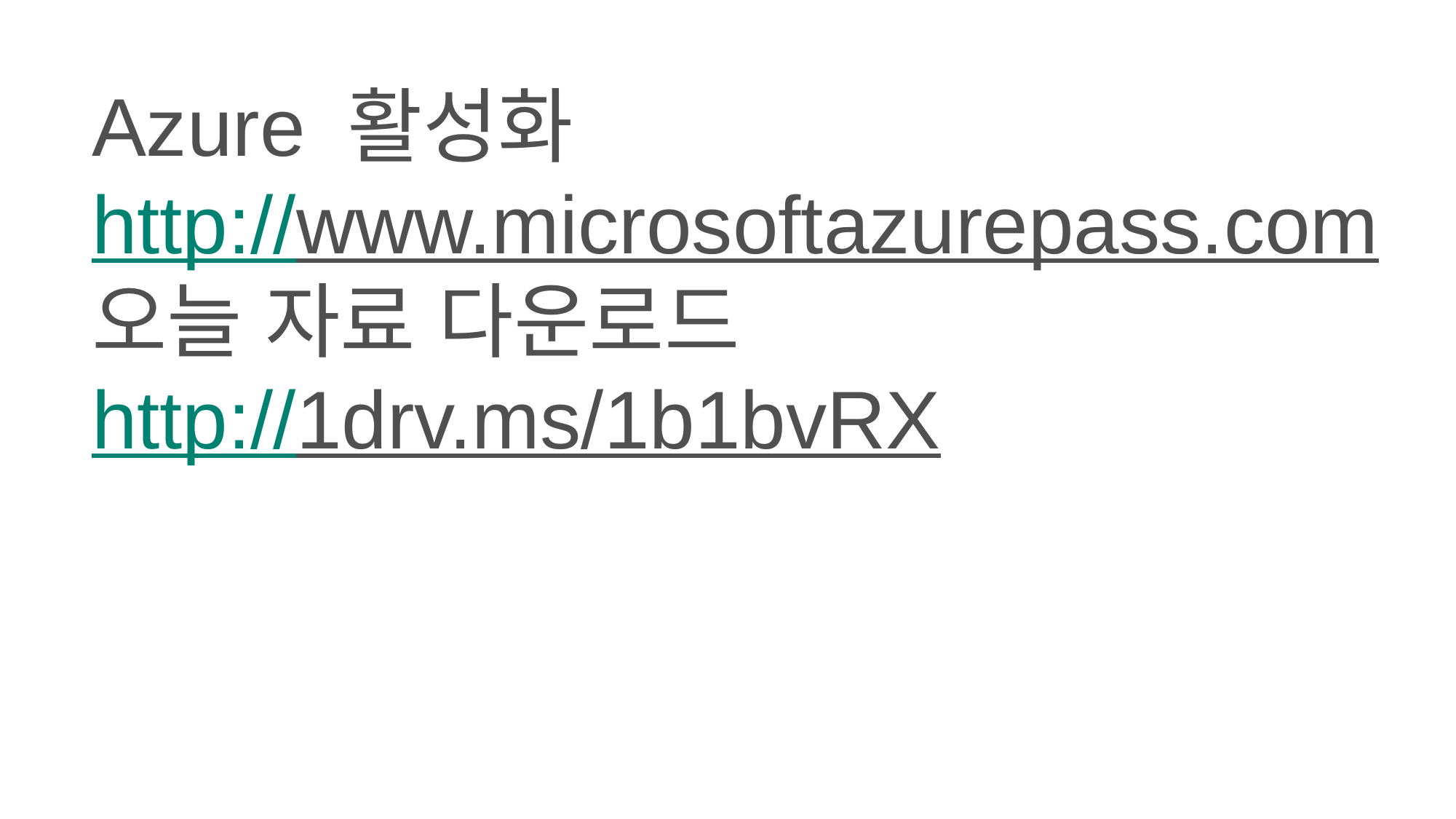

Azure 활성화
http://www.microsoftazurepass.com
오늘 자료 다운로드
http://1drv.ms/1b1bvRX